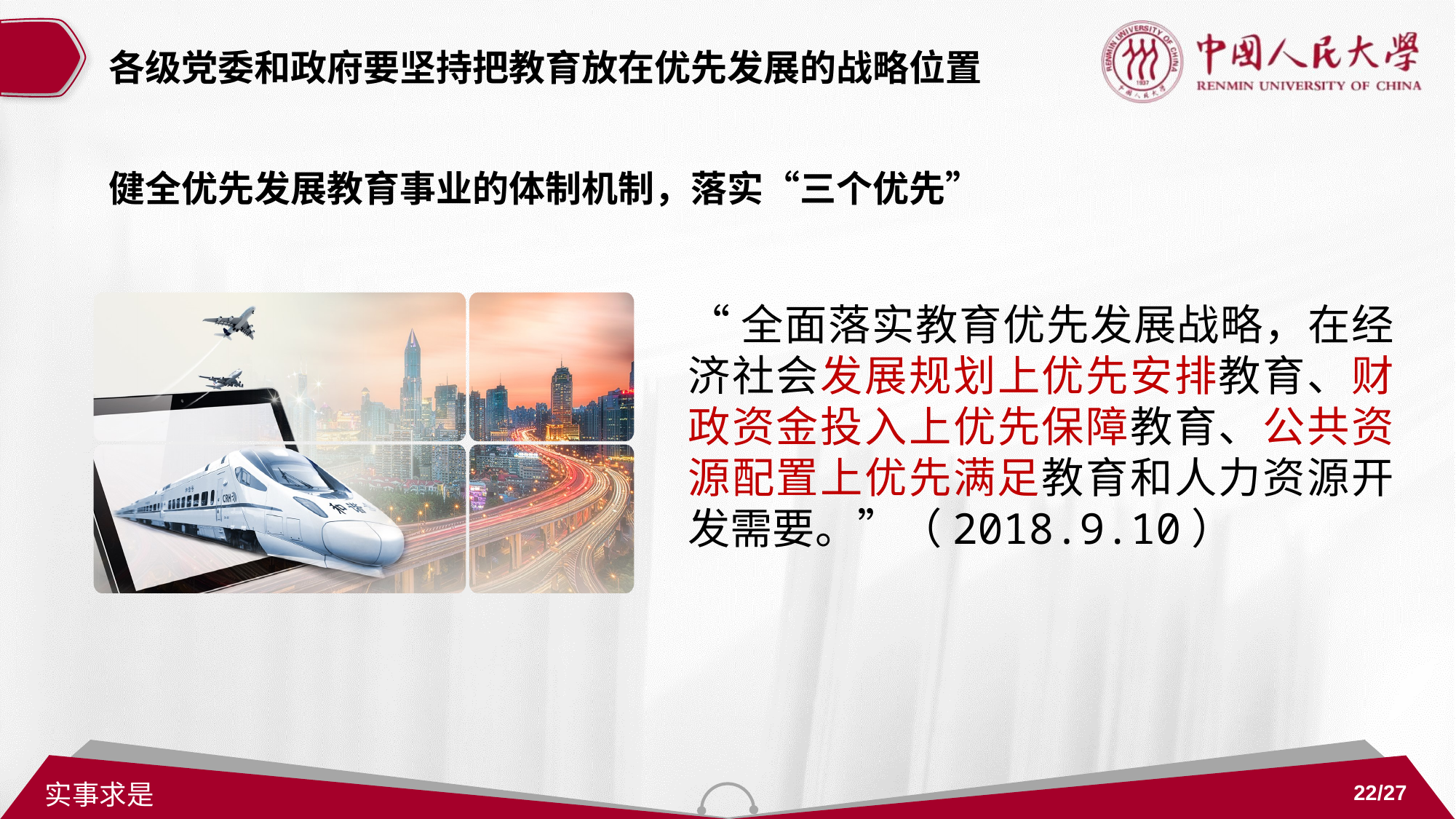

各级党委和政府要坚持把教育放在优先发展的战略位置
健全优先发展教育事业的体制机制，落实“三个优先”

“全面落实教育优先发展战略，在经济社会发展规划上优先安排教育、财政资金投入上优先保障教育、公共资源配置上优先满足教育和人力资源开发需要。”（2018.9.10）